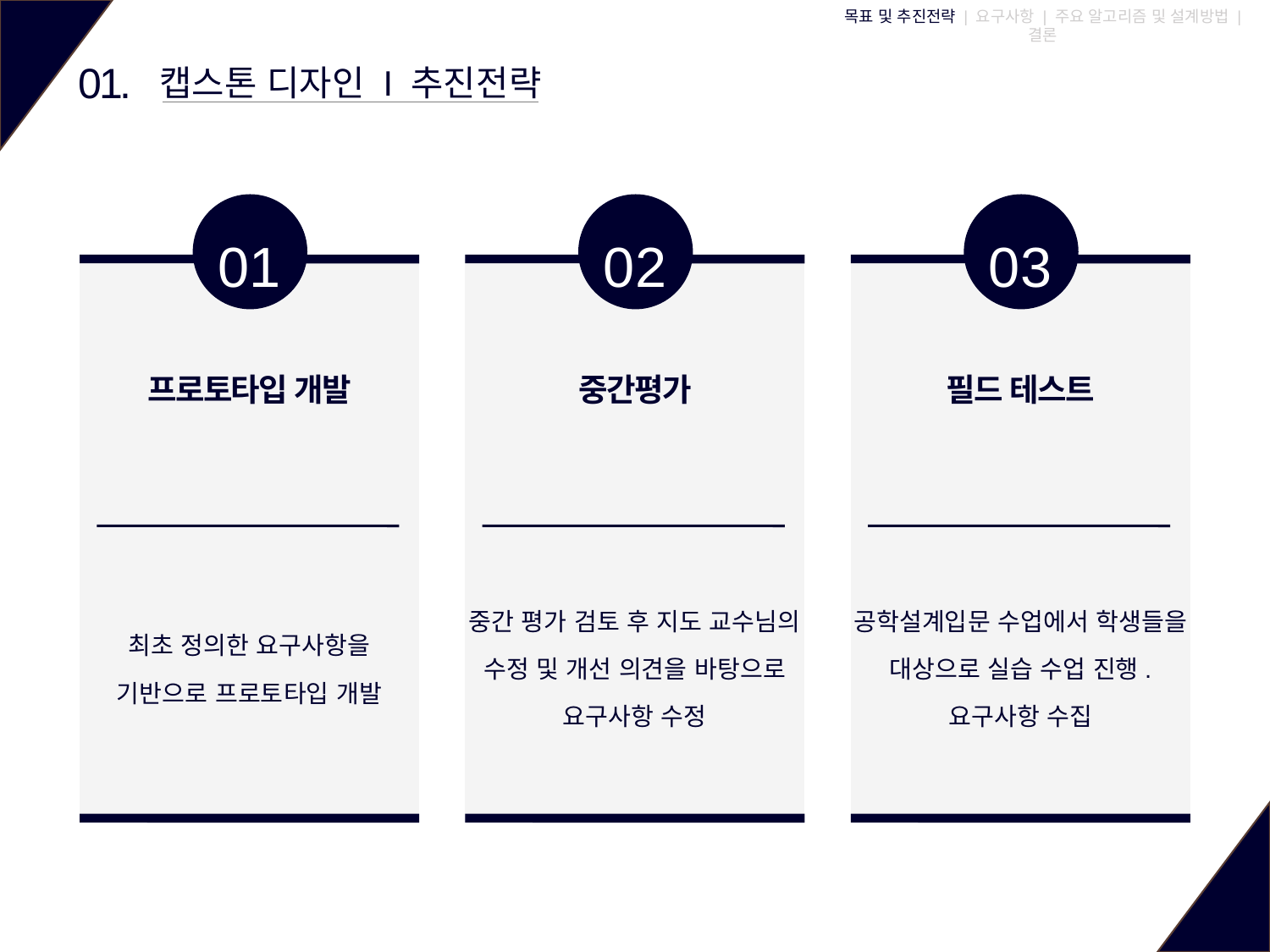

목표 및 추진전략 | 요구사항 | 주요 알고리즘 및 설계방법 | 결론
01.
캡스톤 디자인 I 추진전략

01

프로토타입 개발

최초 정의한 요구사항을 기반으로 프로토타입 개발

02

중간평가

중간 평가 검토 후 지도 교수님의 수정 및 개선 의견을 바탕으로 요구사항 수정

03

필드 테스트

공학설계입문 수업에서 학생들을 대상으로 실습 수업 진행.
요구사항 수집